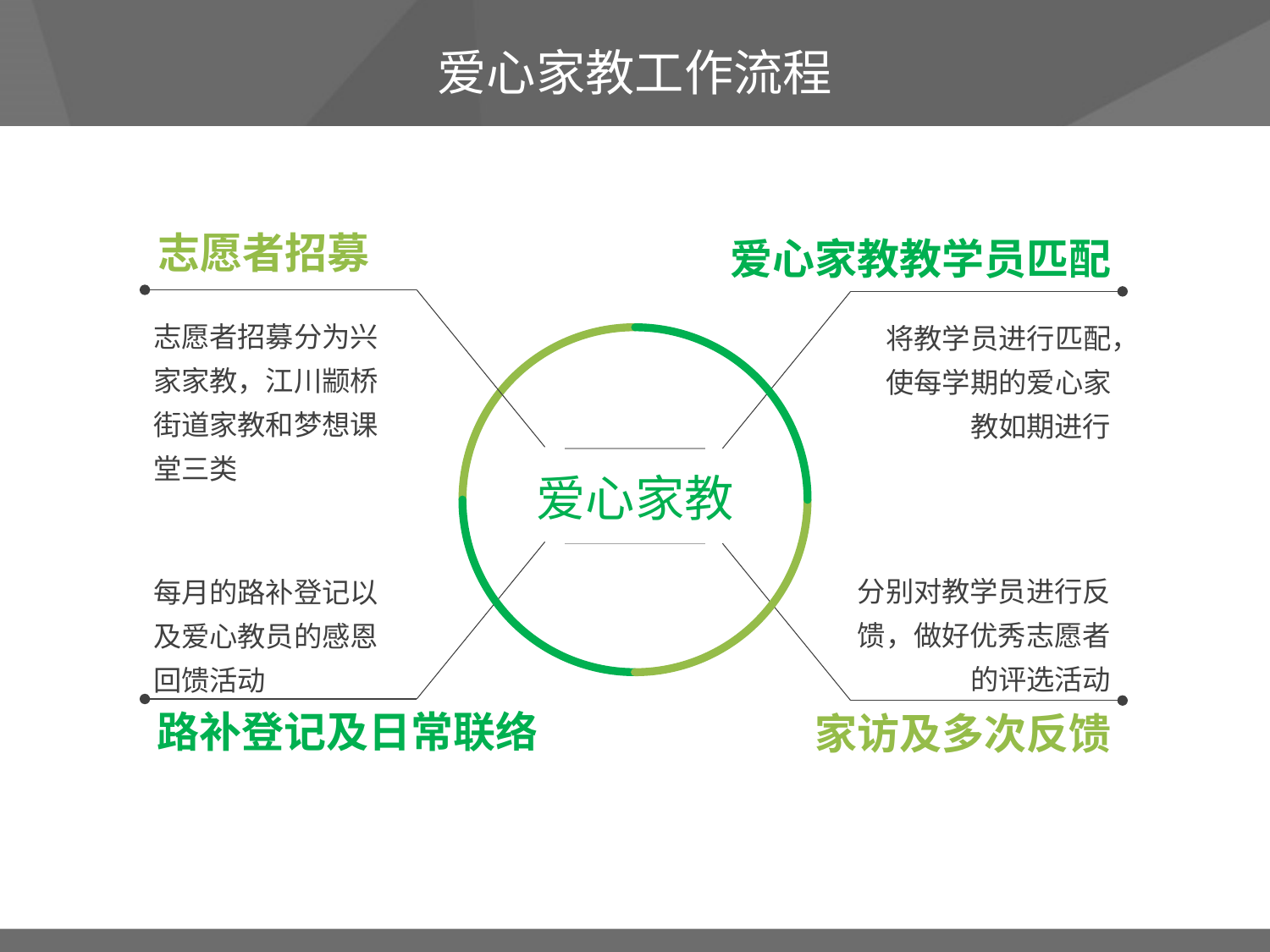

爱心家教工作流程
志愿者招募
爱心家教教学员匹配
志愿者招募分为兴家家教，江川颛桥街道家教和梦想课堂三类
将教学员进行匹配，使每学期的爱心家教如期进行

爱心家教
分别对教学员进行反馈，做好优秀志愿者的评选活动
每月的路补登记以及爱心教员的感恩回馈活动
路补登记及日常联络
家访及多次反馈